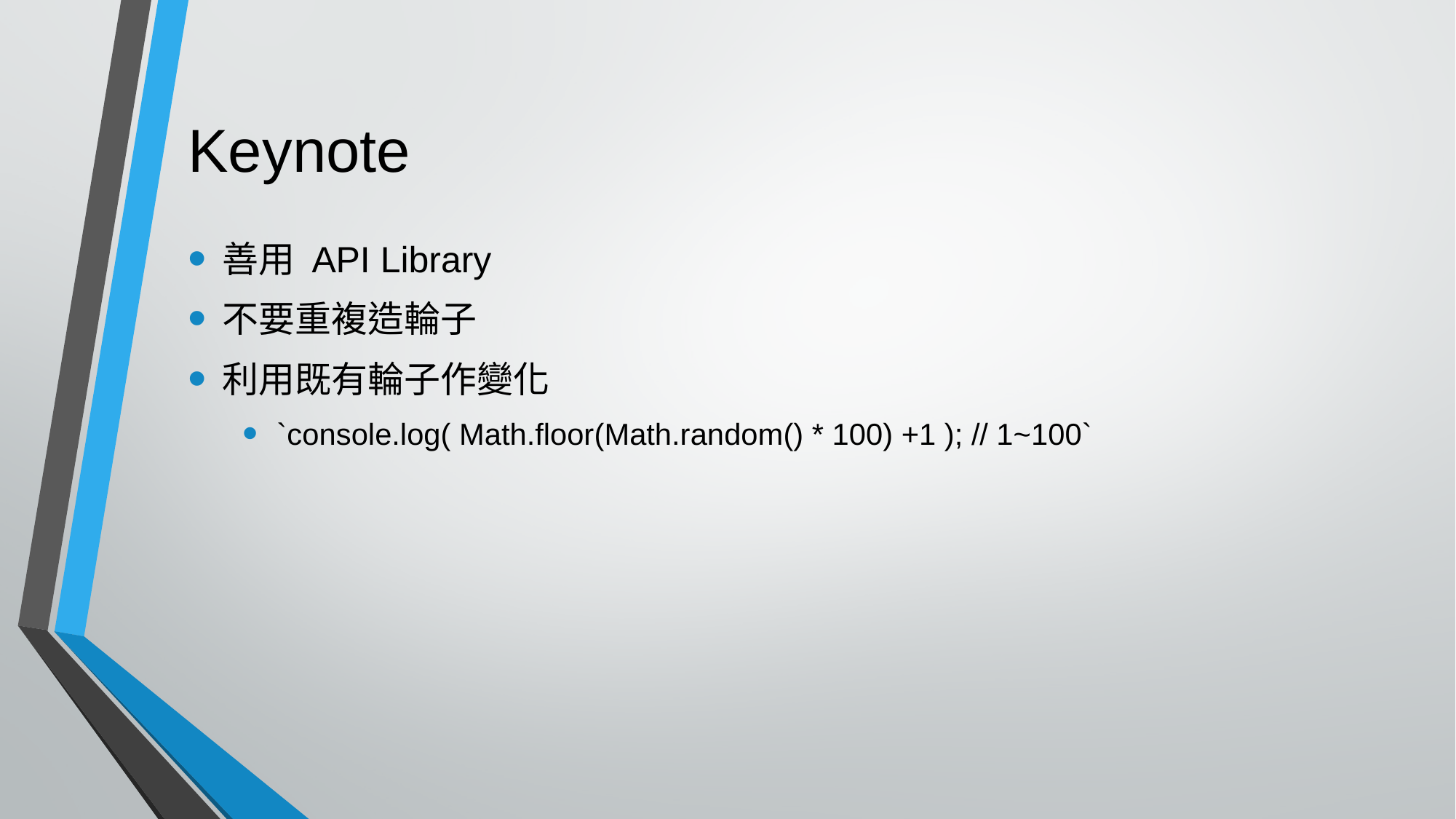

# Keynote
善用 API Library
不要重複造輪子
利用既有輪子作變化
`console.log( Math.floor(Math.random() * 100) +1 ); // 1~100`